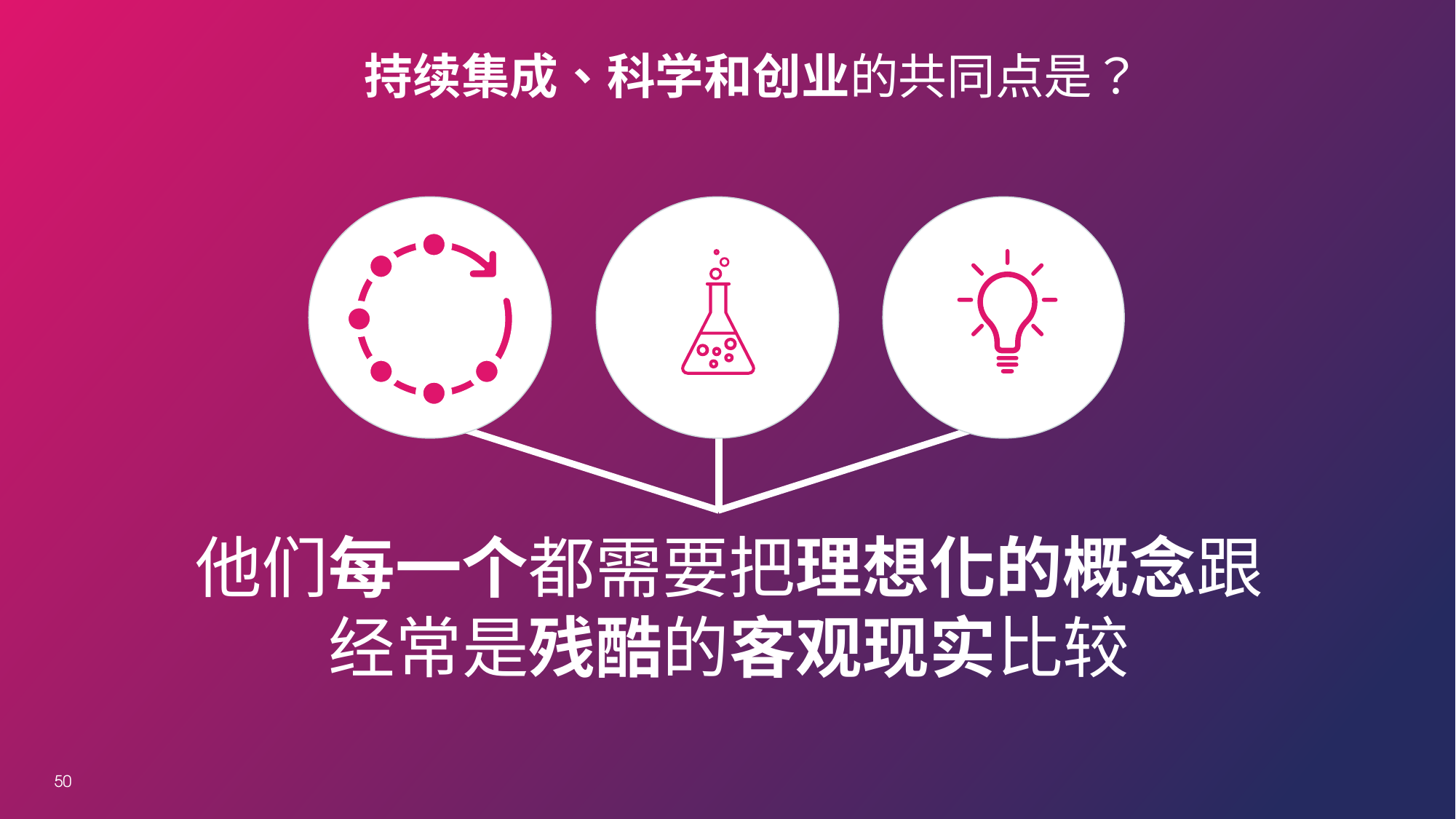

持续集成、科学和创业的共同点是？

他们每一个都需要把理想化的概念跟经常是残酷的客观现实比较
50